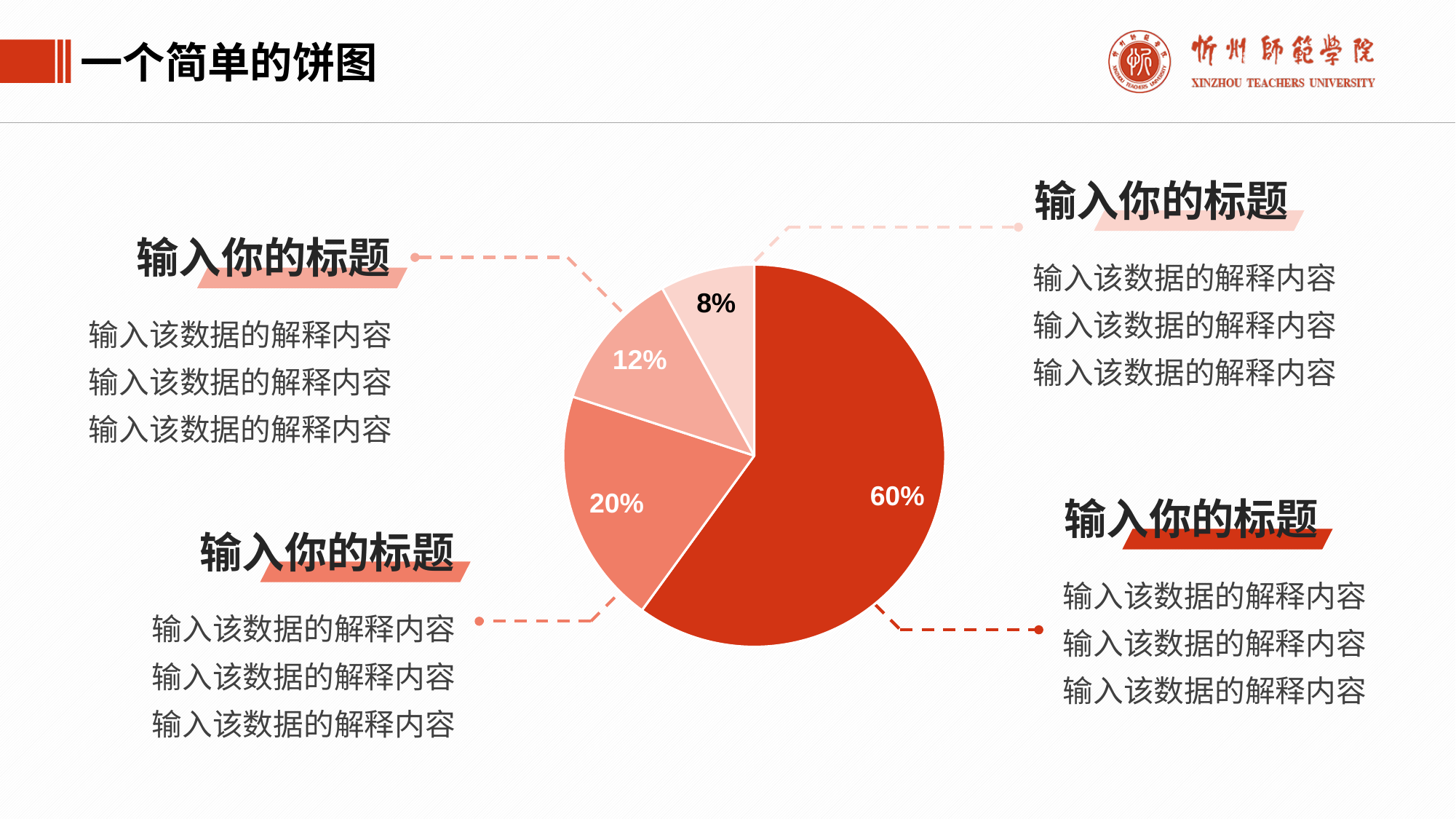

一个简单的饼图
输入你的标题

输入你的标题
输入该数据的解释内容输入该数据的解释内容输入该数据的解释内容

### Chart

| Category | 销售额 |
|---|---|
| 第一季度 | 6.0 |
| 第二季度 | 2.0 |
| 第三季度 | 1.2 |
| 第四季度 | 0.8 |
8%
输入该数据的解释内容输入该数据的解释内容输入该数据的解释内容
12%
60%
20%
输入你的标题
输入你的标题

输入该数据的解释内容输入该数据的解释内容输入该数据的解释内容

输入该数据的解释内容输入该数据的解释内容输入该数据的解释内容